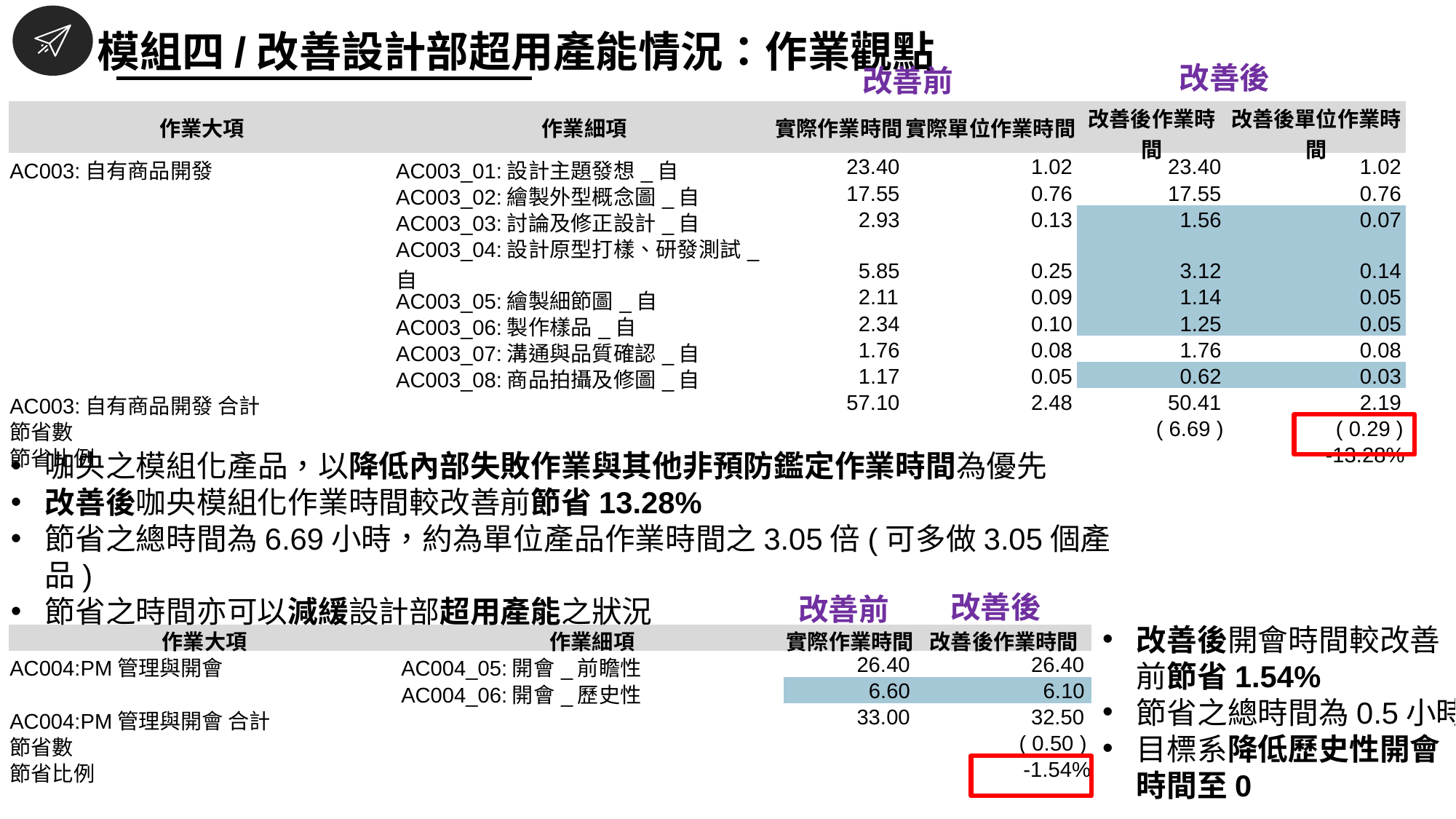

模組四/改善設計部超用產能情況：作業觀點

改善後
改善前
| 作業大項 | 作業細項 | 實際作業時間 | 實際單位作業時間 | 改善後作業時間 | 改善後單位作業時間 |
| --- | --- | --- | --- | --- | --- |
| AC003:自有商品開發 | AC003\_01:設計主題發想\_自 | 23.40 | 1.02 | 23.40 | 1.02 |
|  | AC003\_02:繪製外型概念圖\_自 | 17.55 | 0.76 | 17.55 | 0.76 |
|  | AC003\_03:討論及修正設計\_自 | 2.93 | 0.13 | 1.56 | 0.07 |
|  | AC003\_04:設計原型打樣、研發測試\_自 | 5.85 | 0.25 | 3.12 | 0.14 |
|  | AC003\_05:繪製細節圖\_自 | 2.11 | 0.09 | 1.14 | 0.05 |
|  | AC003\_06:製作樣品\_自 | 2.34 | 0.10 | 1.25 | 0.05 |
|  | AC003\_07:溝通與品質確認\_自 | 1.76 | 0.08 | 1.76 | 0.08 |
|  | AC003\_08:商品拍攝及修圖\_自 | 1.17 | 0.05 | 0.62 | 0.03 |
| AC003:自有商品開發 合計 |  | 57.10 | 2.48 | 50.41 | 2.19 |
| 節省數 |  |  |  | ( 6.69 ) | ( 0.29 ) |
| 節省比例 |  |  |  |  | -13.28% |

咖央之模組化產品，以降低內部失敗作業與其他非預防鑑定作業時間為優先
改善後咖央模組化作業時間較改善前節省13.28%
節省之總時間為6.69小時，約為單位產品作業時間之3.05倍(可多做3.05個產品)
節省之時間亦可以減緩設計部超用產能之狀況
改善後
改善前
改善後開會時間較改善前節省1.54%
節省之總時間為0.5小時
目標系降低歷史性開會時間至0
| 作業大項 | 作業細項 | 實際作業時間 | 改善後作業時間 |
| --- | --- | --- | --- |
| AC004:PM管理與開會 | AC004\_05:開會\_前瞻性 | 26.40 | 26.40 |
|  | AC004\_06:開會\_歷史性 | 6.60 | 6.10 |
| AC004:PM管理與開會 合計 |  | 33.00 | 32.50 |
| 節省數 |  |  | ( 0.50 ) |
| 節省比例 |  |  | -1.54% |